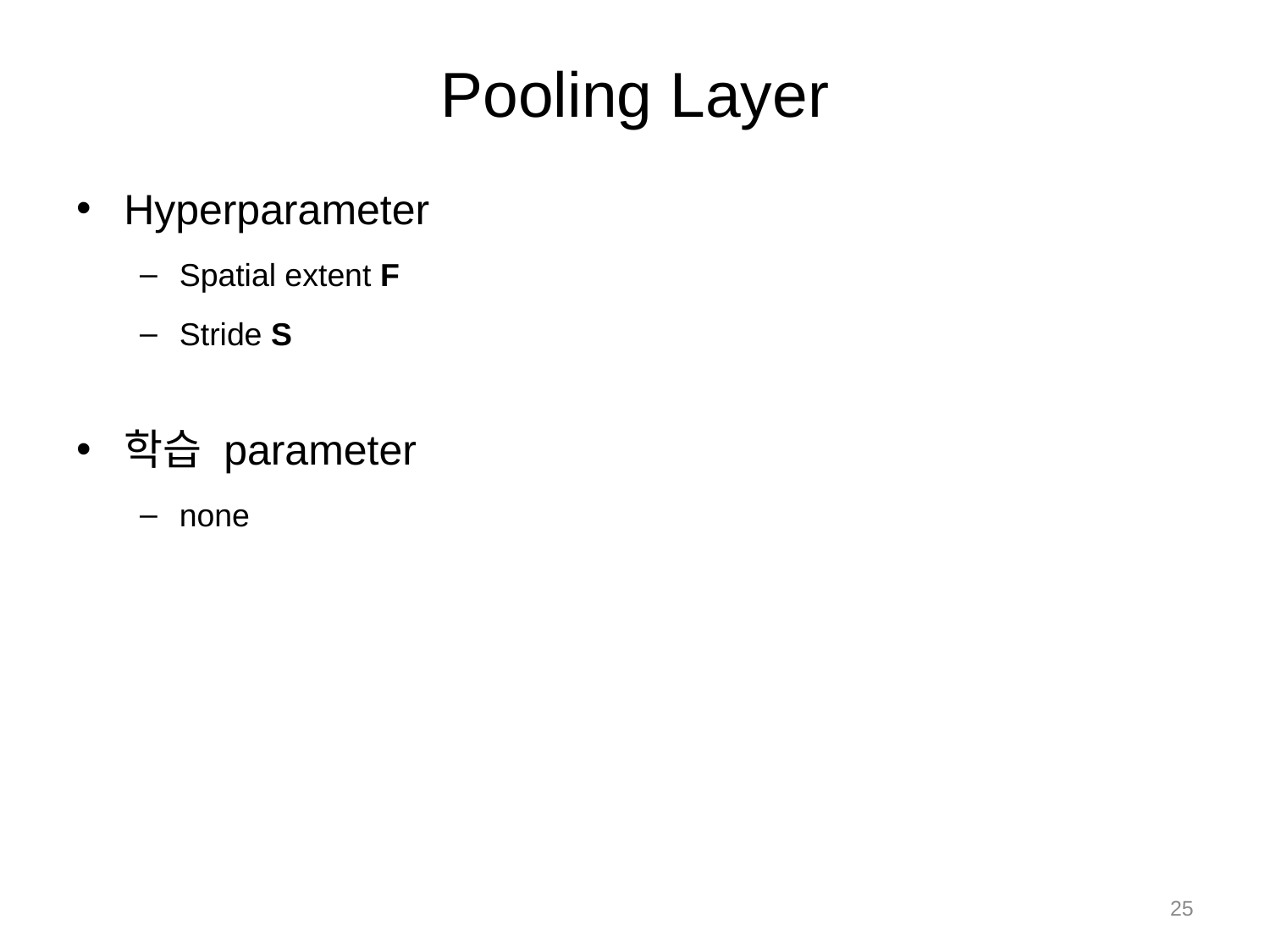

# Pooling Layer
Hyperparameter
Spatial extent F
Stride S

학습 parameter
none
25